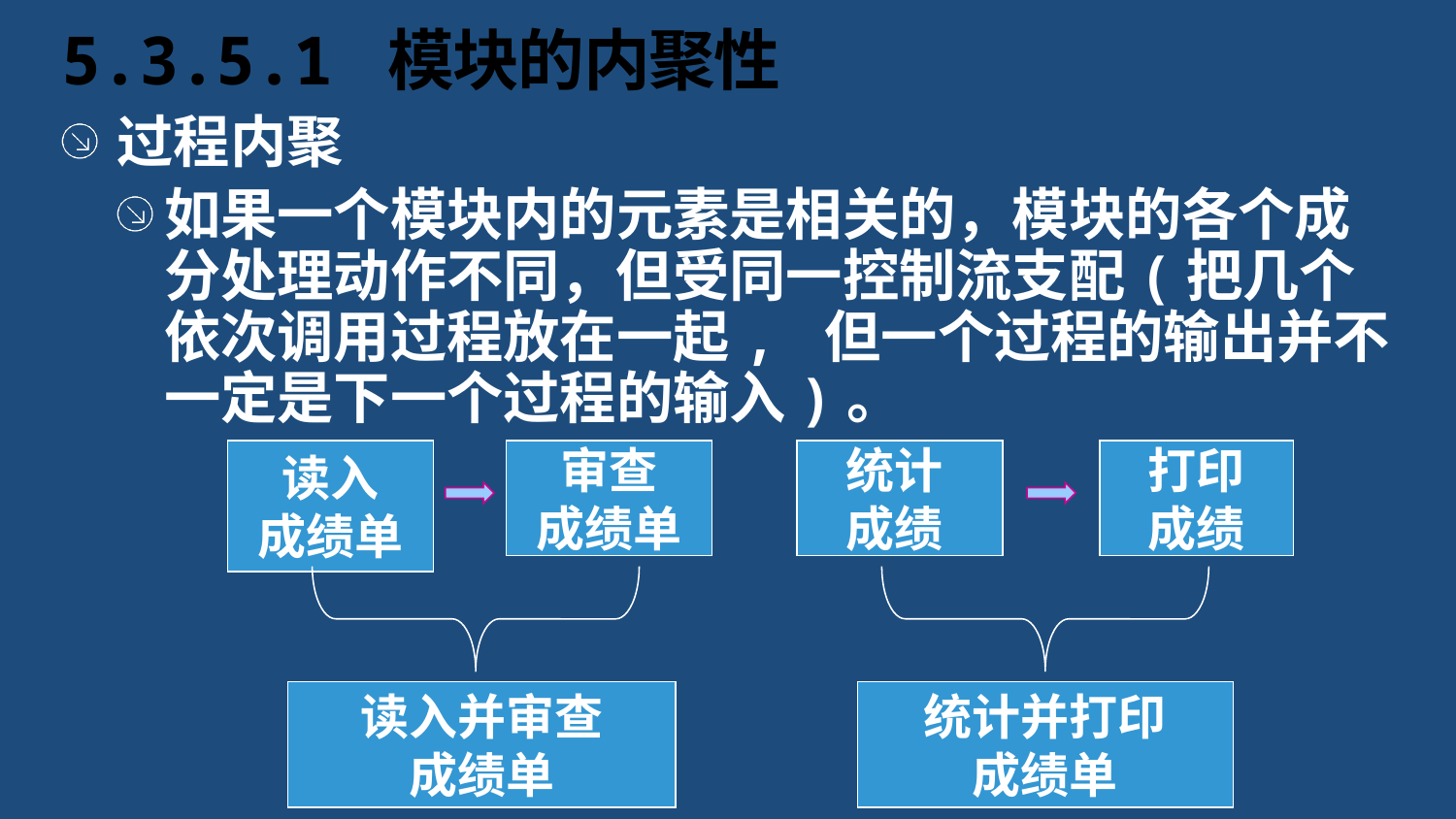

# 5.3.5.1 模块的内聚性
过程内聚
如果一个模块内的元素是相关的，模块的各个成分处理动作不同，但受同一控制流支配(把几个依次调用过程放在一起, 但一个过程的输出并不一定是下一个过程的输入)。
读入
成绩单
审查
成绩单

读入并审查
成绩单
统计
成绩
打印
成绩

统计并打印
成绩单